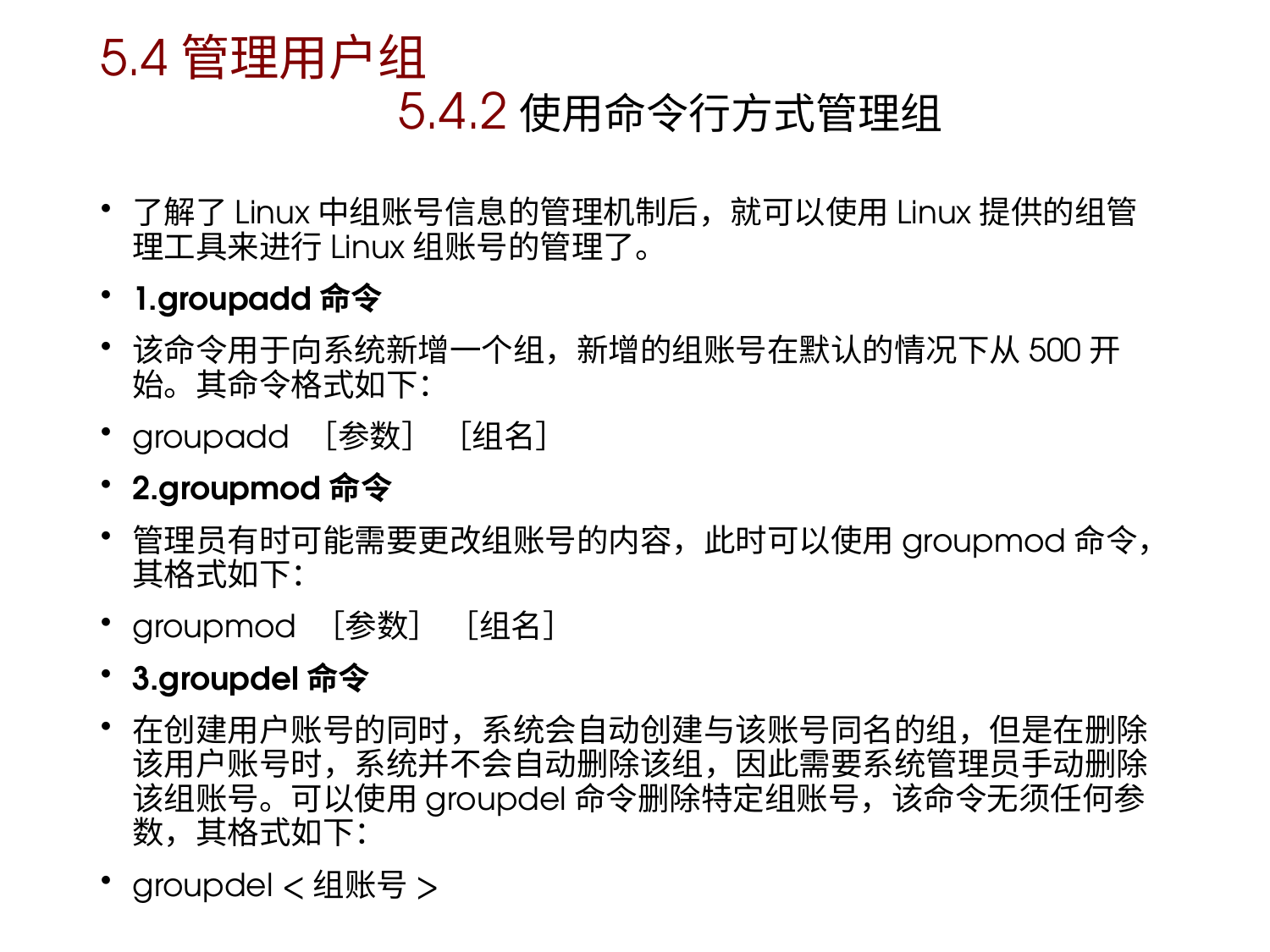

# 5.4管理用户组 5.4.2使用命令行方式管理组
了解了Linux中组账号信息的管理机制后，就可以使用Linux提供的组管理工具来进行Linux组账号的管理了。
1.groupadd命令
该命令用于向系统新增一个组，新增的组账号在默认的情况下从500开始。其命令格式如下：
groupadd ［参数］ ［组名］
2.groupmod命令
管理员有时可能需要更改组账号的内容，此时可以使用groupmod命令，其格式如下：
groupmod ［参数］ ［组名］
3.groupdel命令
在创建用户账号的同时，系统会自动创建与该账号同名的组，但是在删除该用户账号时，系统并不会自动删除该组，因此需要系统管理员手动删除该组账号。可以使用groupdel命令删除特定组账号，该命令无须任何参数，其格式如下：
groupdel <组账号>